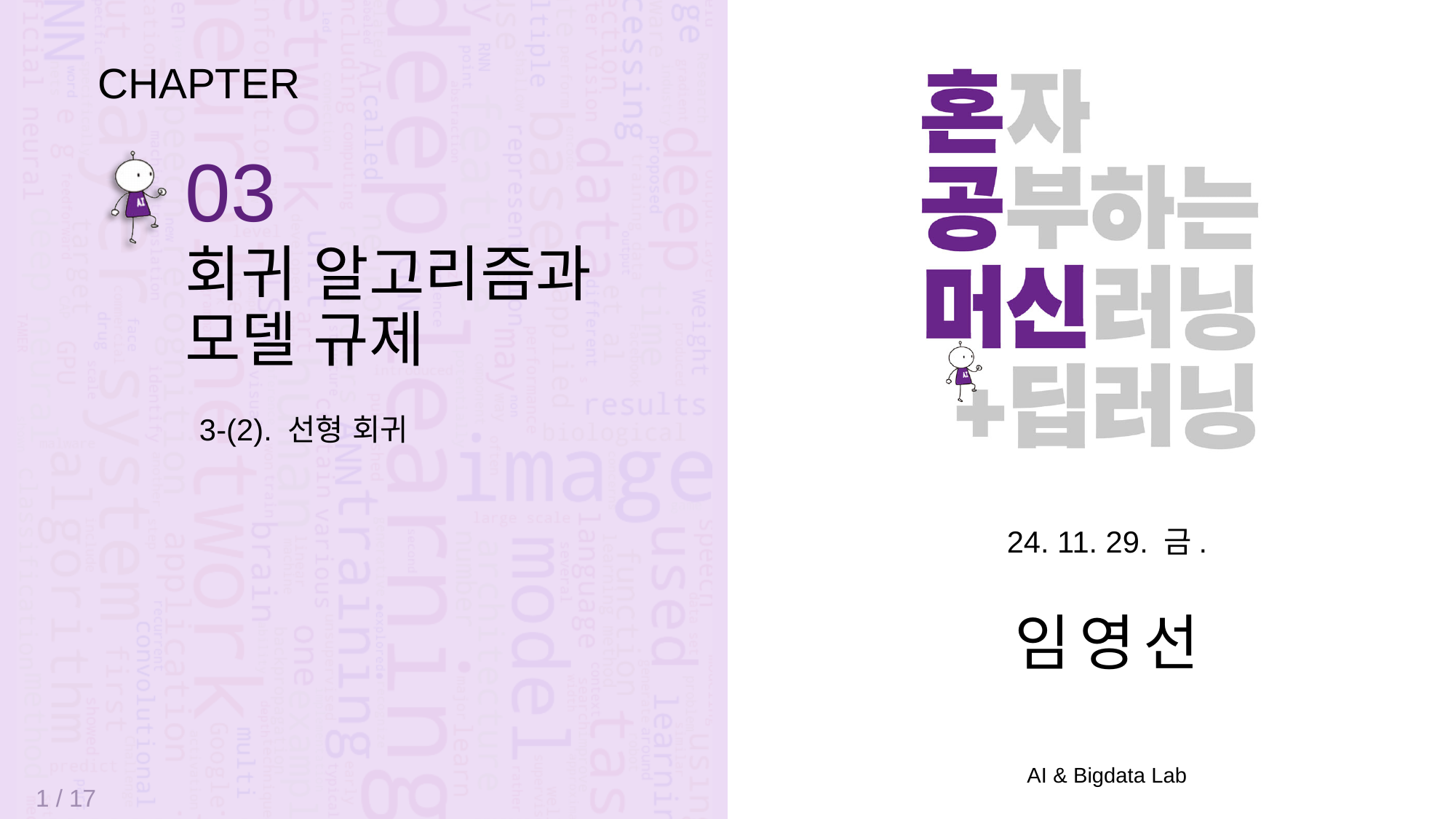

CHAPTER
03
회귀 알고리즘과
모델 규제
3-(2). 선형 회귀
24. 11. 29. 금.
임영선
1 / 17